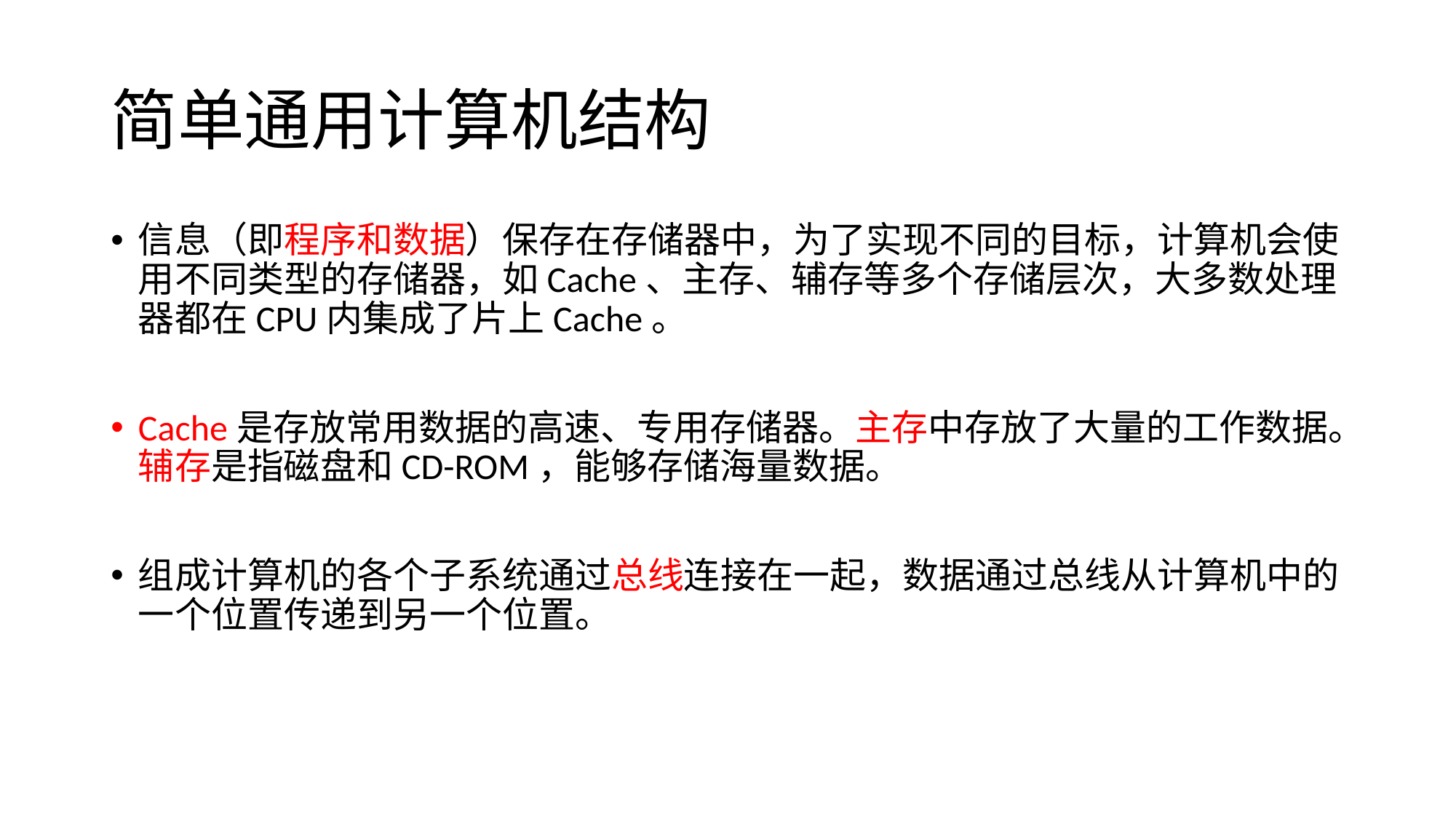

# 简单通用计算机结构
信息（即程序和数据）保存在存储器中，为了实现不同的目标，计算机会使用不同类型的存储器，如Cache、主存、辅存等多个存储层次，大多数处理器都在CPU内集成了片上Cache。

Cache是存放常用数据的高速、专用存储器。主存中存放了大量的工作数据。辅存是指磁盘和CD-ROM，能够存储海量数据。

组成计算机的各个子系统通过总线连接在一起，数据通过总线从计算机中的一个位置传递到另一个位置。